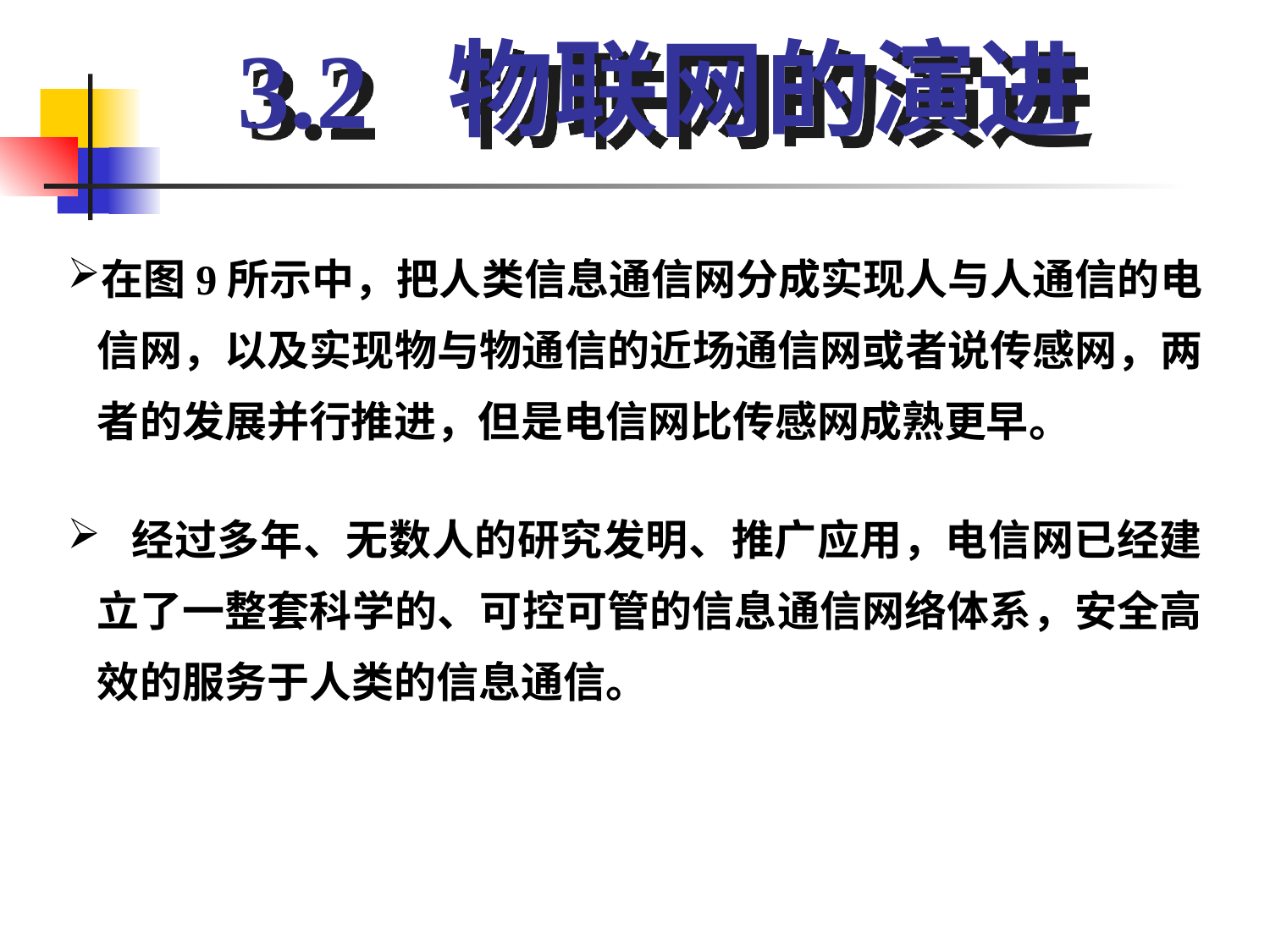

3.2  物联网的演进
在图9所示中，把人类信息通信网分成实现人与人通信的电信网，以及实现物与物通信的近场通信网或者说传感网，两者的发展并行推进，但是电信网比传感网成熟更早。

  经过多年、无数人的研究发明、推广应用，电信网已经建立了一整套科学的、可控可管的信息通信网络体系，安全高效的服务于人类的信息通信。